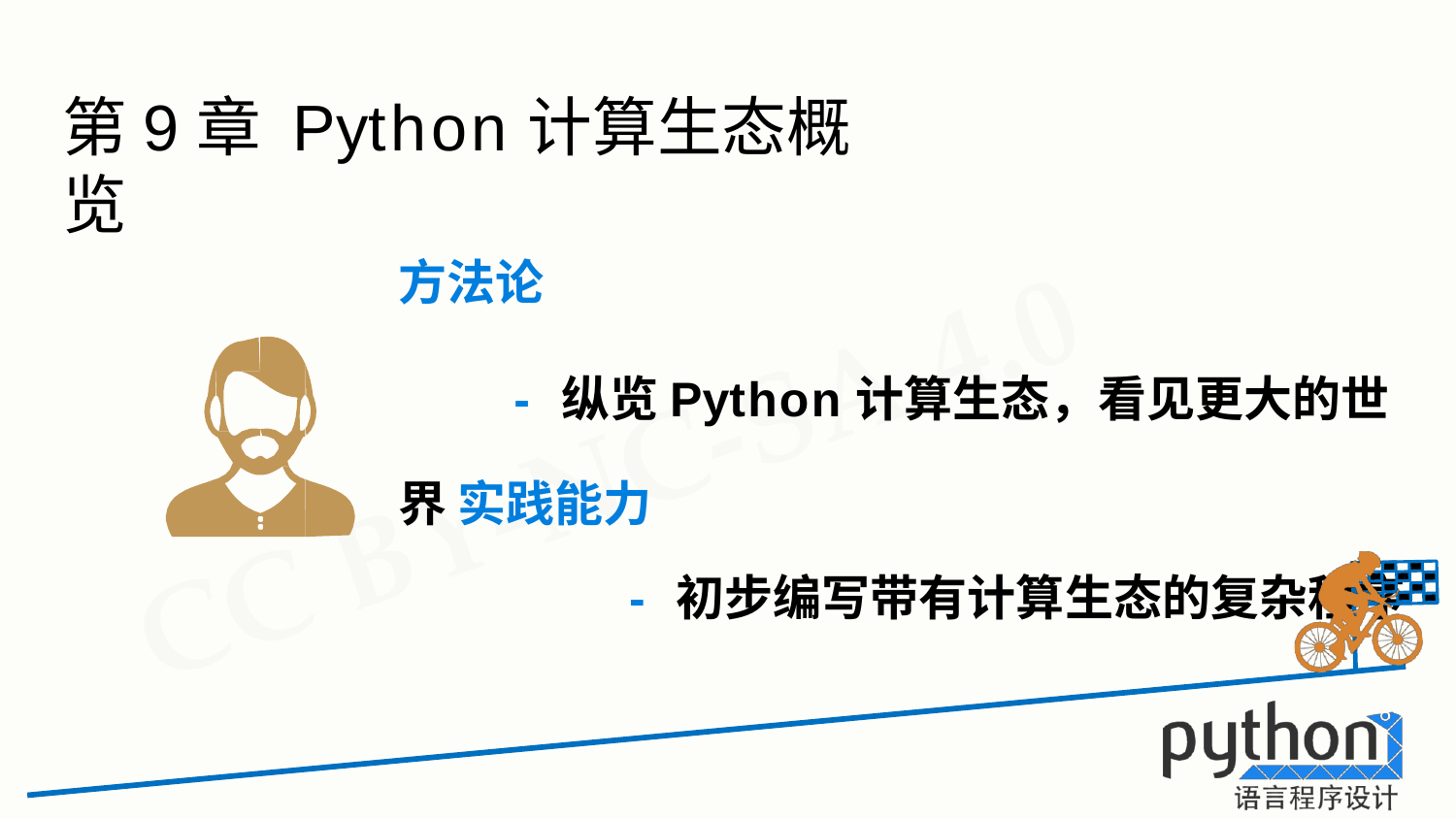

# 第9章 Python计算生态概览
方法论
- 纵览Python计算生态，看见更大的世界 实践能力
- 初步编写带有计算生态的复杂程序